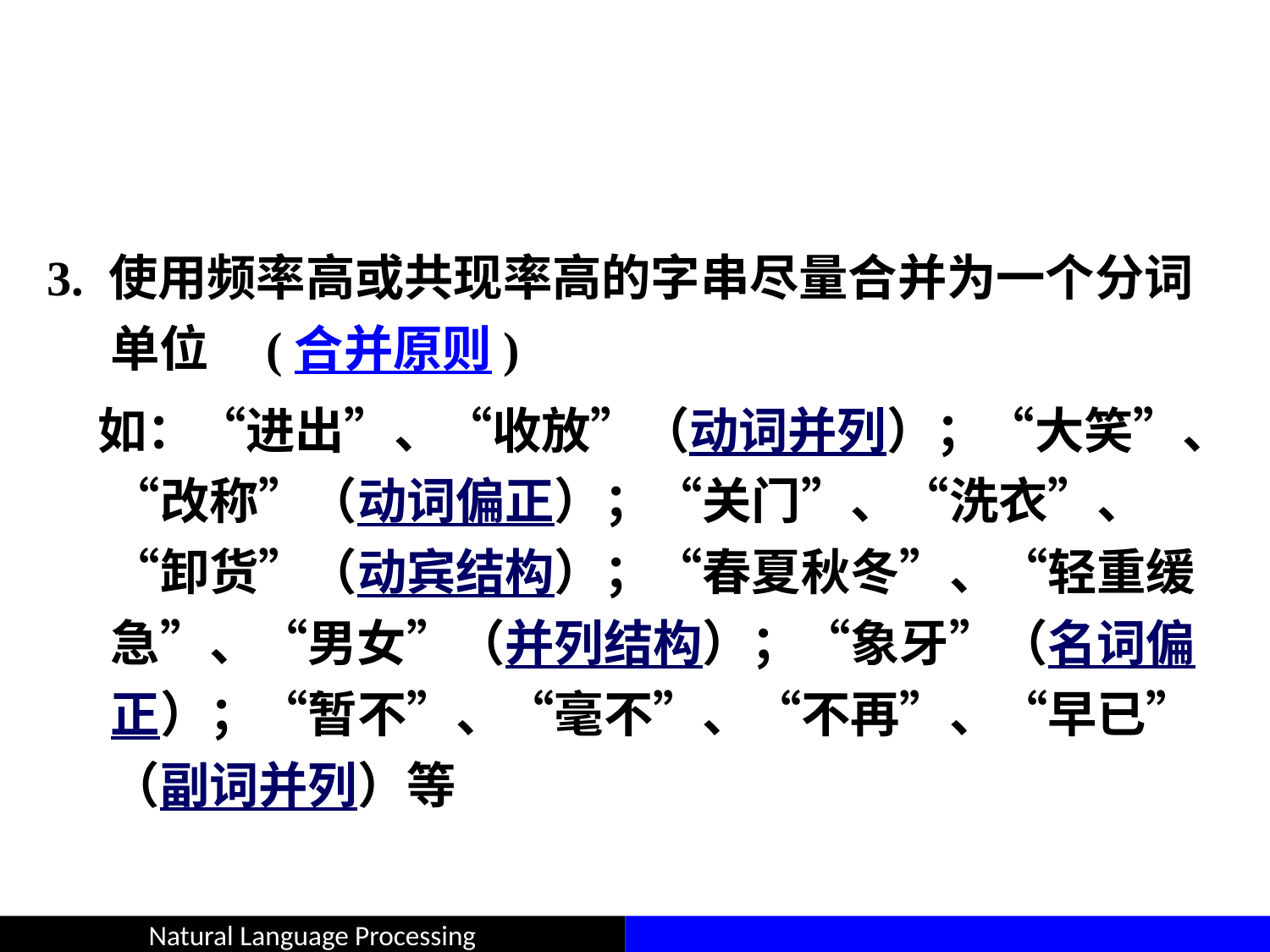

#
3. 使用频率高或共现率高的字串尽量合并为一个分词单位    (合并原则)
如：“进出”、“收放”（动词并列）；“大笑”、“改称”（动词偏正）；“关门”、“洗衣”、“卸货”（动宾结构）；“春夏秋冬”、“轻重缓急”、“男女”（并列结构）；“象牙”（名词偏正）；“暂不”、“毫不”、“不再”、“早已”（副词并列）等